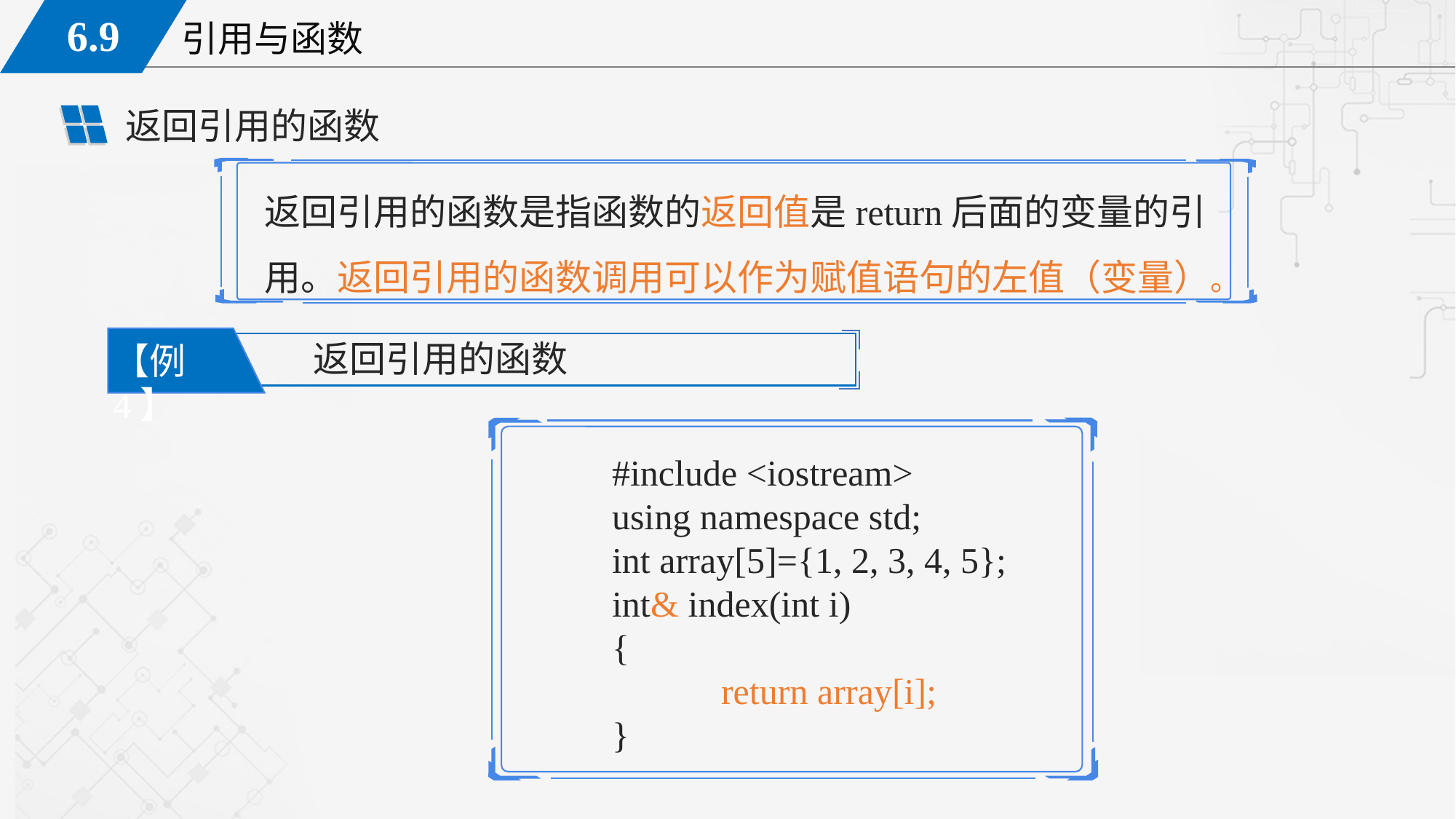

返回引用的函数

返回引用的函数是指函数的返回值是return后面的变量的引用。返回引用的函数调用可以作为赋值语句的左值（变量）。

返回引用的函数
【例4】

	#include <iostream>
	using namespace std;
	int array[5]={1, 2, 3, 4, 5};
	int& index(int i)
	{
		return array[i];
	}